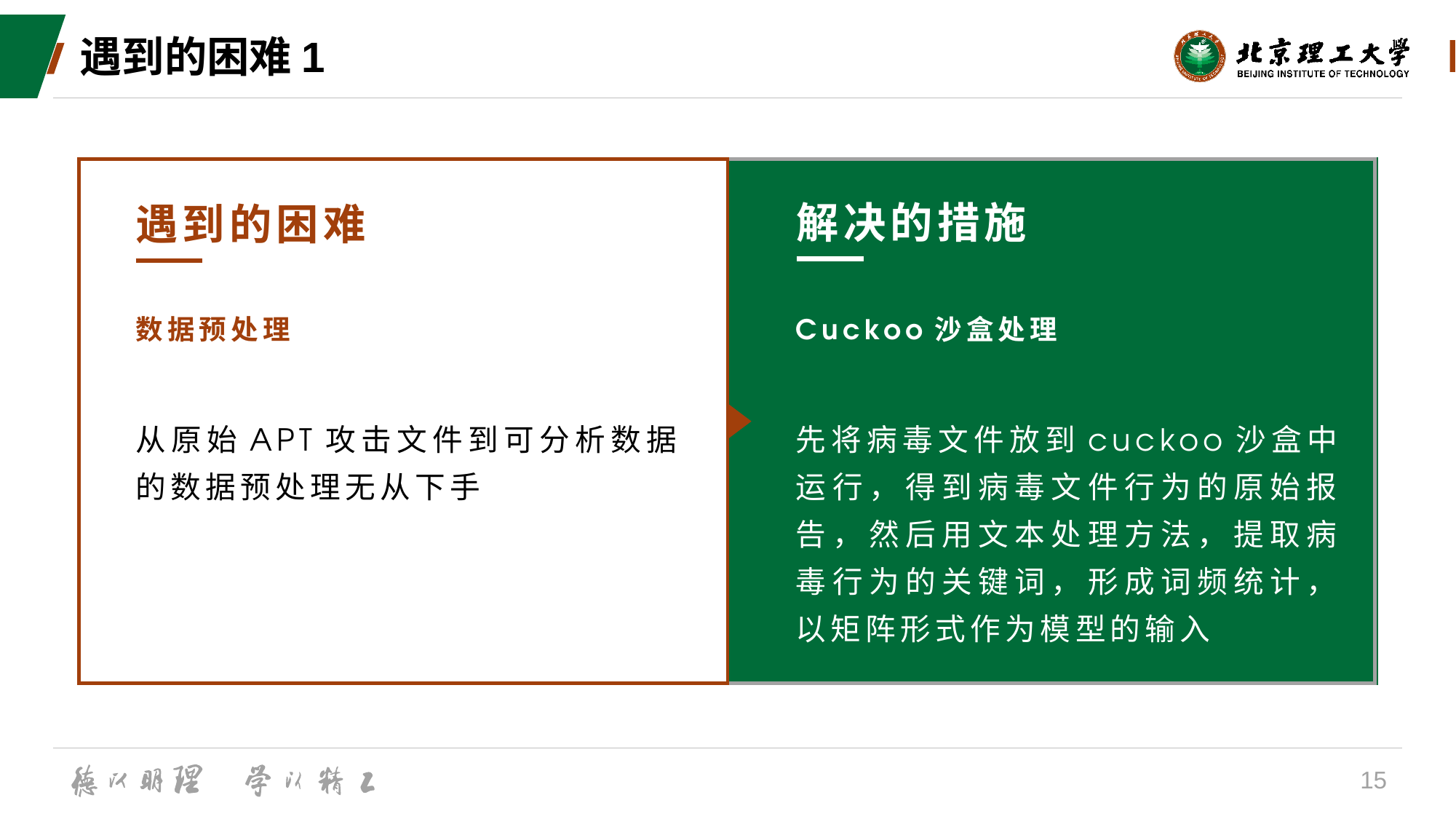

# 遇到的困难1

解决的措施
遇到的困难
数据预处理
Cuckoo沙盒处理
从原始APT攻击文件到可分析数据的数据预处理无从下手
先将病毒文件放到cuckoo沙盒中运行，得到病毒文件行为的原始报告，然后用文本处理方法，提取病毒行为的关键词，形成词频统计，以矩阵形式作为模型的输入